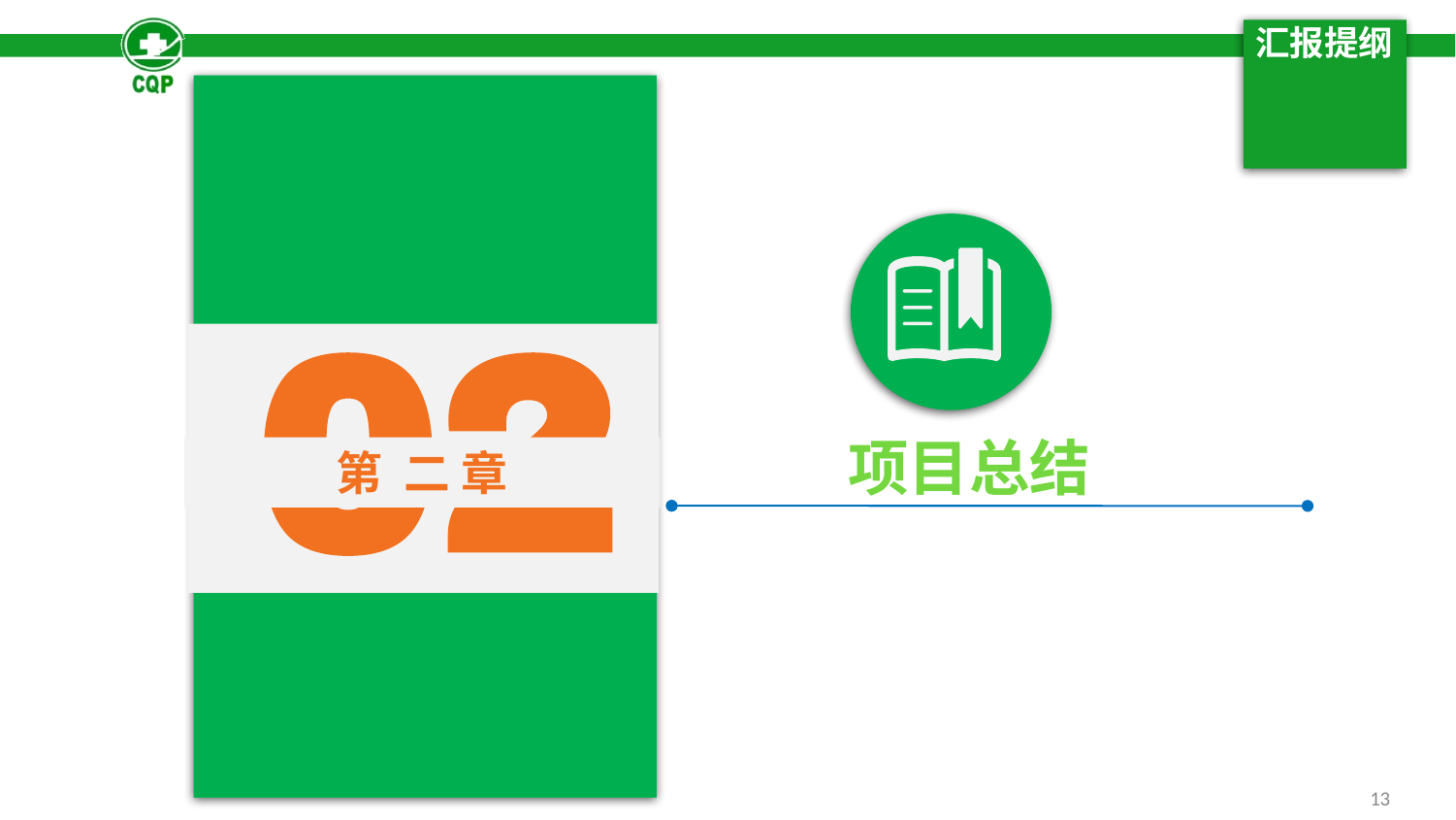

# 汇报提纲

02
第  二 章

项目总结

13